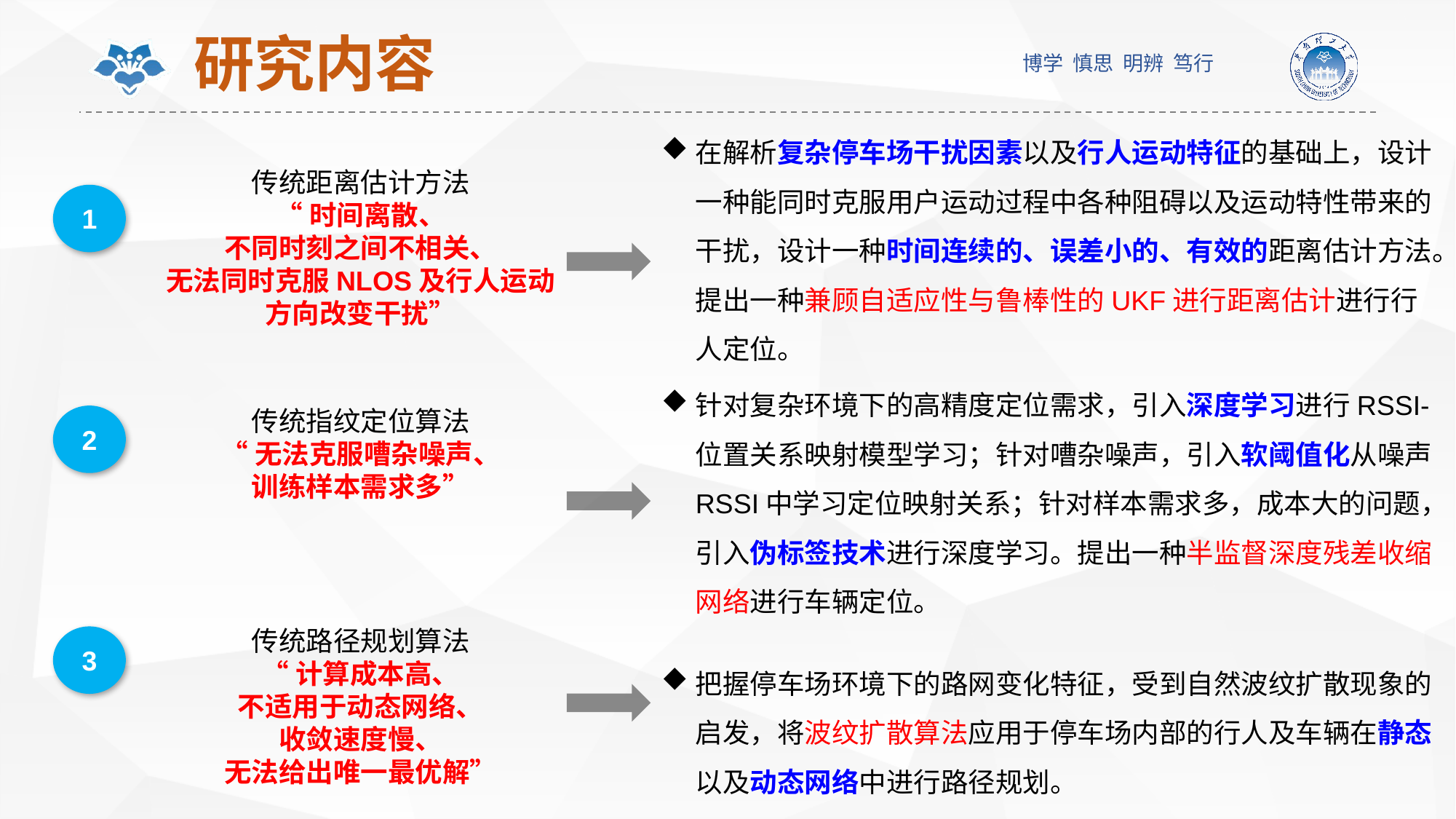

# 研究内容
在解析复杂停车场干扰因素以及行人运动特征的基础上，设计一种能同时克服用户运动过程中各种阻碍以及运动特性带来的干扰，设计一种时间连续的、误差小的、有效的距离估计方法。提出一种兼顾自适应性与鲁棒性的UKF进行距离估计进行行人定位。
传统距离估计方法
“时间离散、
不同时刻之间不相关、
无法同时克服NLOS及行人运动方向改变干扰”
1

针对复杂环境下的高精度定位需求，引入深度学习进行RSSI-位置关系映射模型学习；针对嘈杂噪声，引入软阈值化从噪声RSSI中学习定位映射关系；针对样本需求多，成本大的问题，引入伪标签技术进行深度学习。提出一种半监督深度残差收缩网络进行车辆定位。
传统指纹定位算法
“无法克服嘈杂噪声、
训练样本需求多”
2

传统路径规划算法
“计算成本高、
不适用于动态网络、
收敛速度慢、
无法给出唯一最优解”
3
把握停车场环境下的路网变化特征，受到自然波纹扩散现象的启发，将波纹扩散算法应用于停车场内部的行人及车辆在静态以及动态网络中进行路径规划。